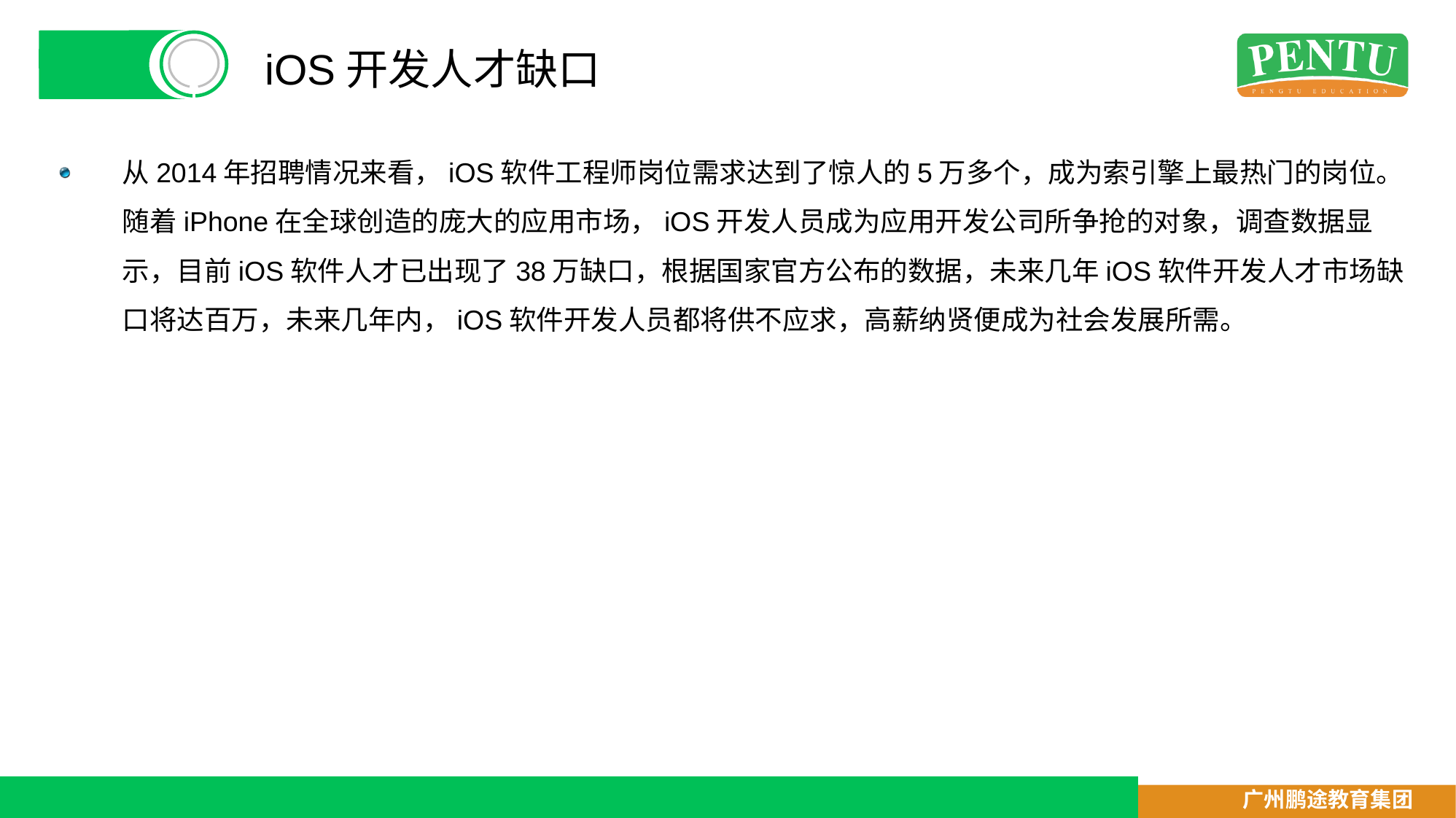

# iOS开发人才缺口
从2014年招聘情况来看，iOS软件工程师岗位需求达到了惊人的5万多个，成为索引擎上最热门的岗位。随着iPhone在全球创造的庞大的应用市场，iOS开发人员成为应用开发公司所争抢的对象，调查数据显示，目前iOS软件人才已出现了38万缺口，根据国家官方公布的数据，未来几年iOS软件开发人才市场缺口将达百万，未来几年内，iOS软件开发人员都将供不应求，高薪纳贤便成为社会发展所需。